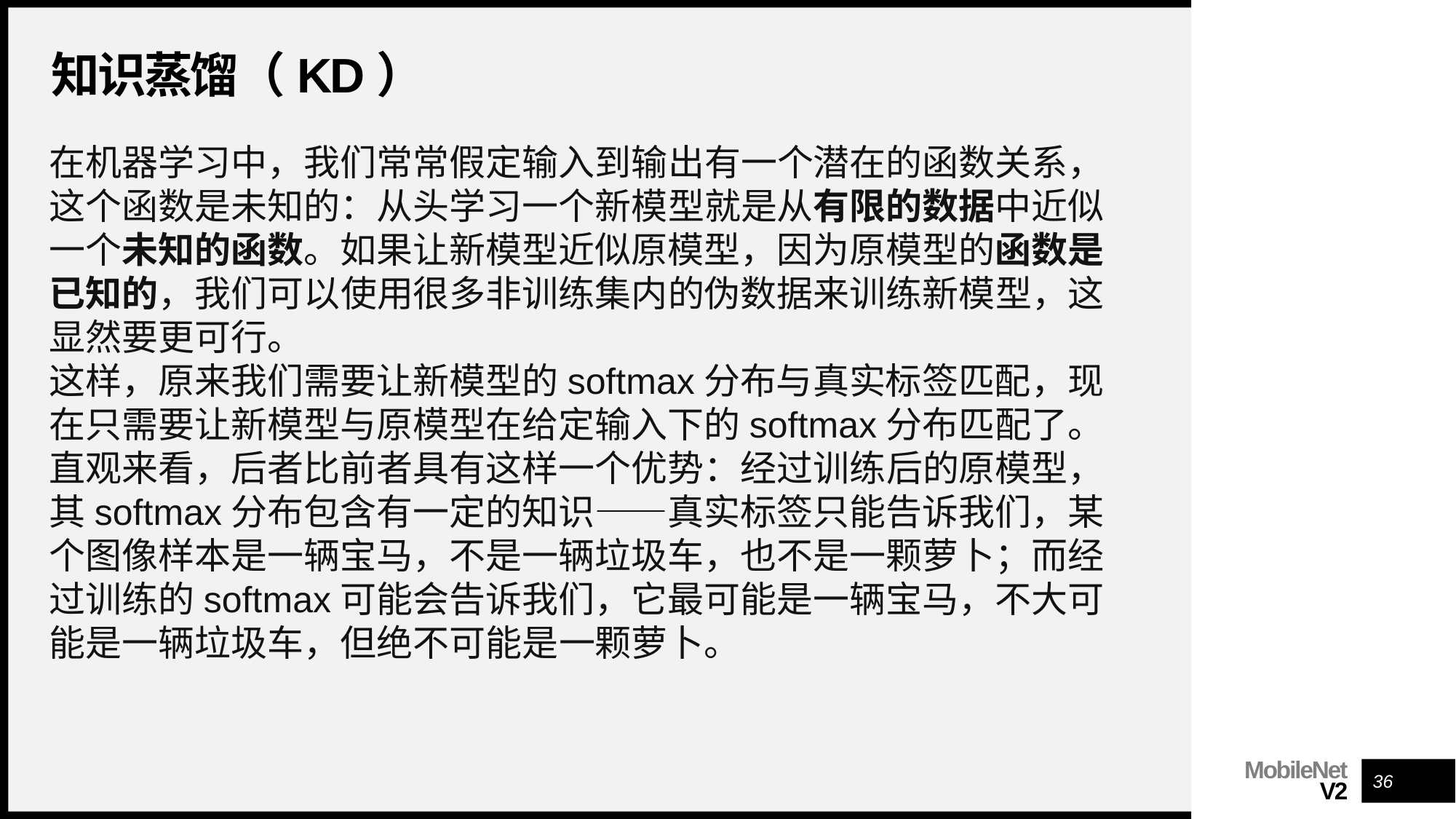

# 知识蒸馏（KD）
在机器学习中，我们常常假定输入到输出有一个潜在的函数关系，这个函数是未知的：从头学习一个新模型就是从有限的数据中近似一个未知的函数。如果让新模型近似原模型，因为原模型的函数是已知的，我们可以使用很多非训练集内的伪数据来训练新模型，这显然要更可行。
这样，原来我们需要让新模型的softmax分布与真实标签匹配，现在只需要让新模型与原模型在给定输入下的softmax分布匹配了。直观来看，后者比前者具有这样一个优势：经过训练后的原模型，其softmax分布包含有一定的知识——真实标签只能告诉我们，某个图像样本是一辆宝马，不是一辆垃圾车，也不是一颗萝卜；而经过训练的softmax可能会告诉我们，它最可能是一辆宝马，不大可能是一辆垃圾车，但绝不可能是一颗萝卜。
36